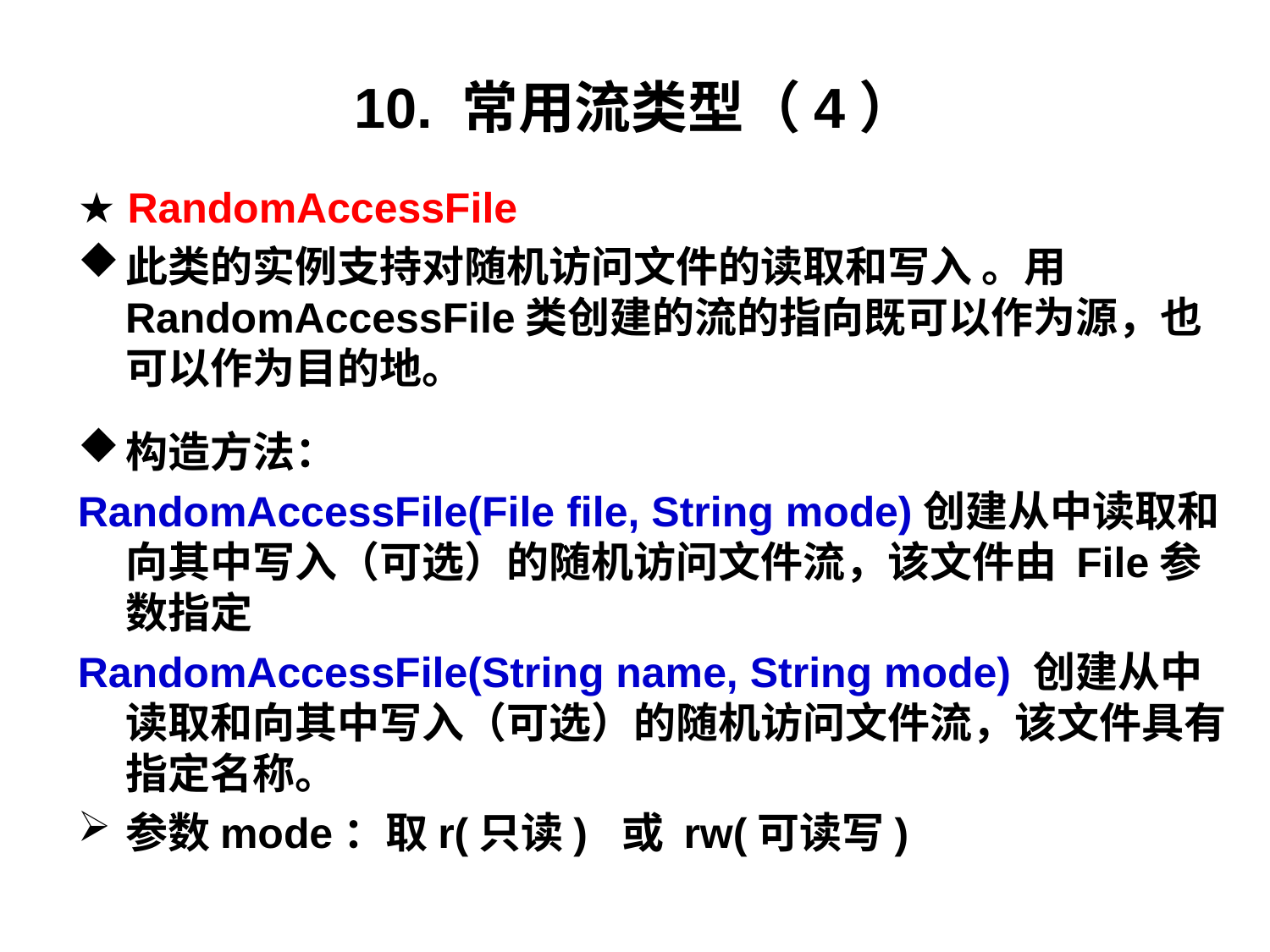

# 10. 常用流类型（4）
★ RandomAccessFile
此类的实例支持对随机访问文件的读取和写入 。用RandomAccessFile类创建的流的指向既可以作为源，也可以作为目的地。

构造方法：
RandomAccessFile(File file, String mode)创建从中读取和向其中写入（可选）的随机访问文件流，该文件由 File参数指定
RandomAccessFile(String name, String mode) 创建从中读取和向其中写入（可选）的随机访问文件流，该文件具有指定名称。
参数mode：取r(只读)  或 rw(可读写)